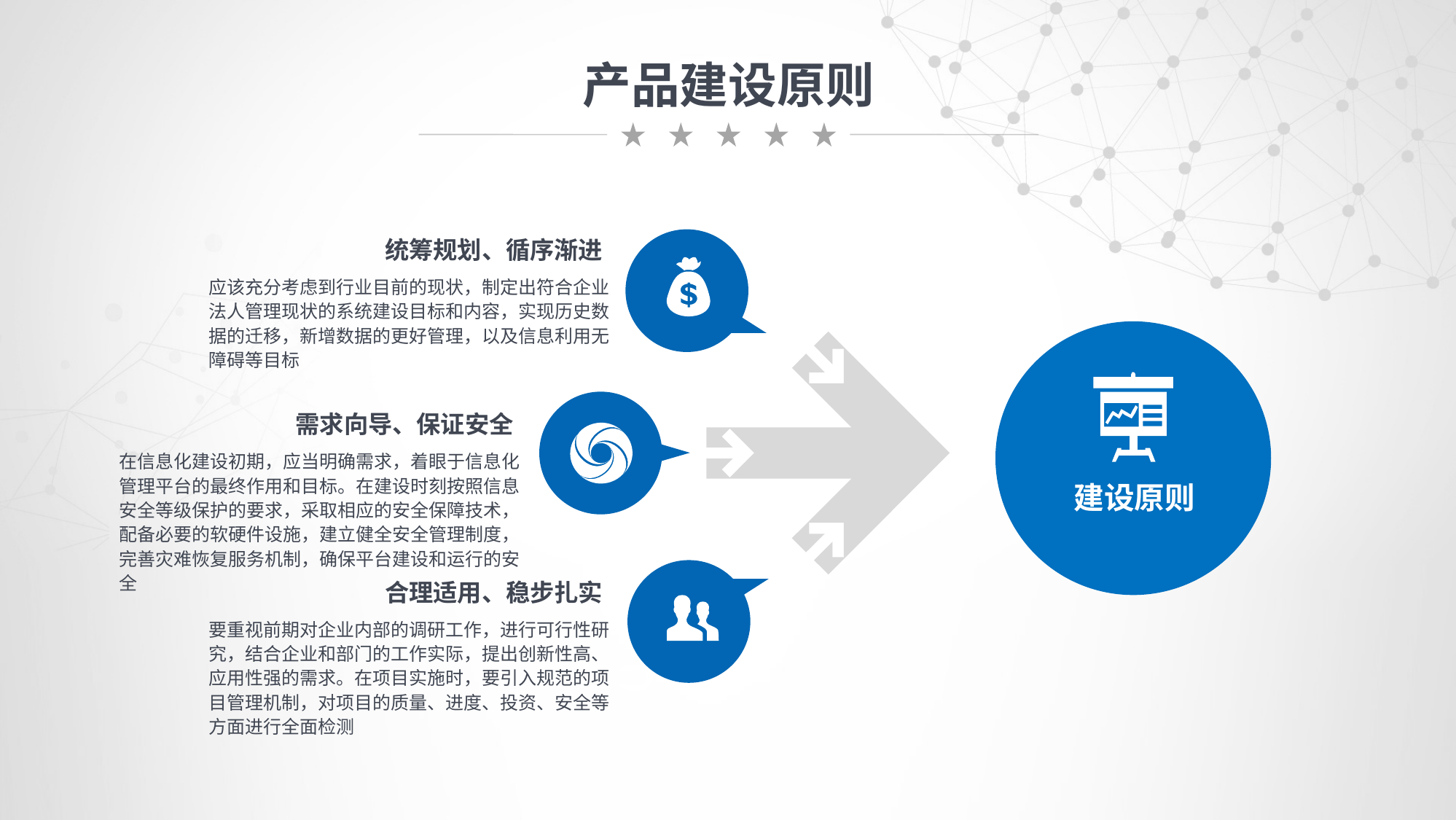

产品建设原则

统筹规划、循序渐进
应该充分考虑到行业目前的现状，制定出符合企业法人管理现状的系统建设目标和内容，实现历史数据的迁移，新增数据的更好管理，以及信息利用无障碍等目标

建设原则

需求向导、保证安全
在信息化建设初期，应当明确需求，着眼于信息化管理平台的最终作用和目标。在建设时刻按照信息安全等级保护的要求，采取相应的安全保障技术，配备必要的软硬件设施，建立健全安全管理制度，完善灾难恢复服务机制，确保平台建设和运行的安全

合理适用、稳步扎实
要重视前期对企业内部的调研工作，进行可行性研究，结合企业和部门的工作实际，提出创新性高、应用性强的需求。在项目实施时，要引入规范的项目管理机制，对项目的质量、进度、投资、安全等方面进行全面检测